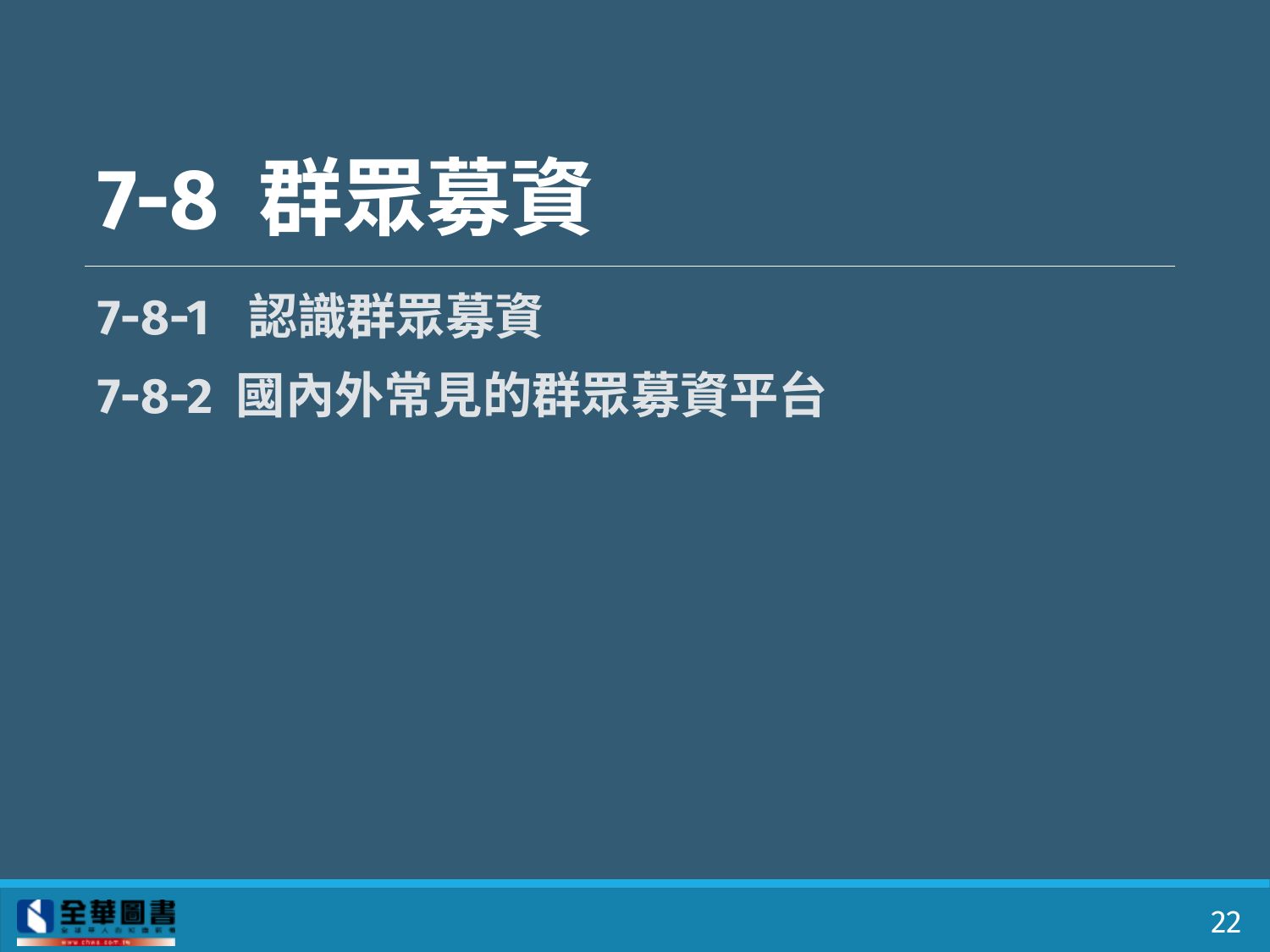

# 7-8 群眾募資
7-8-1	 認識群眾募資
7-8-2 國內外常見的群眾募資平台
22